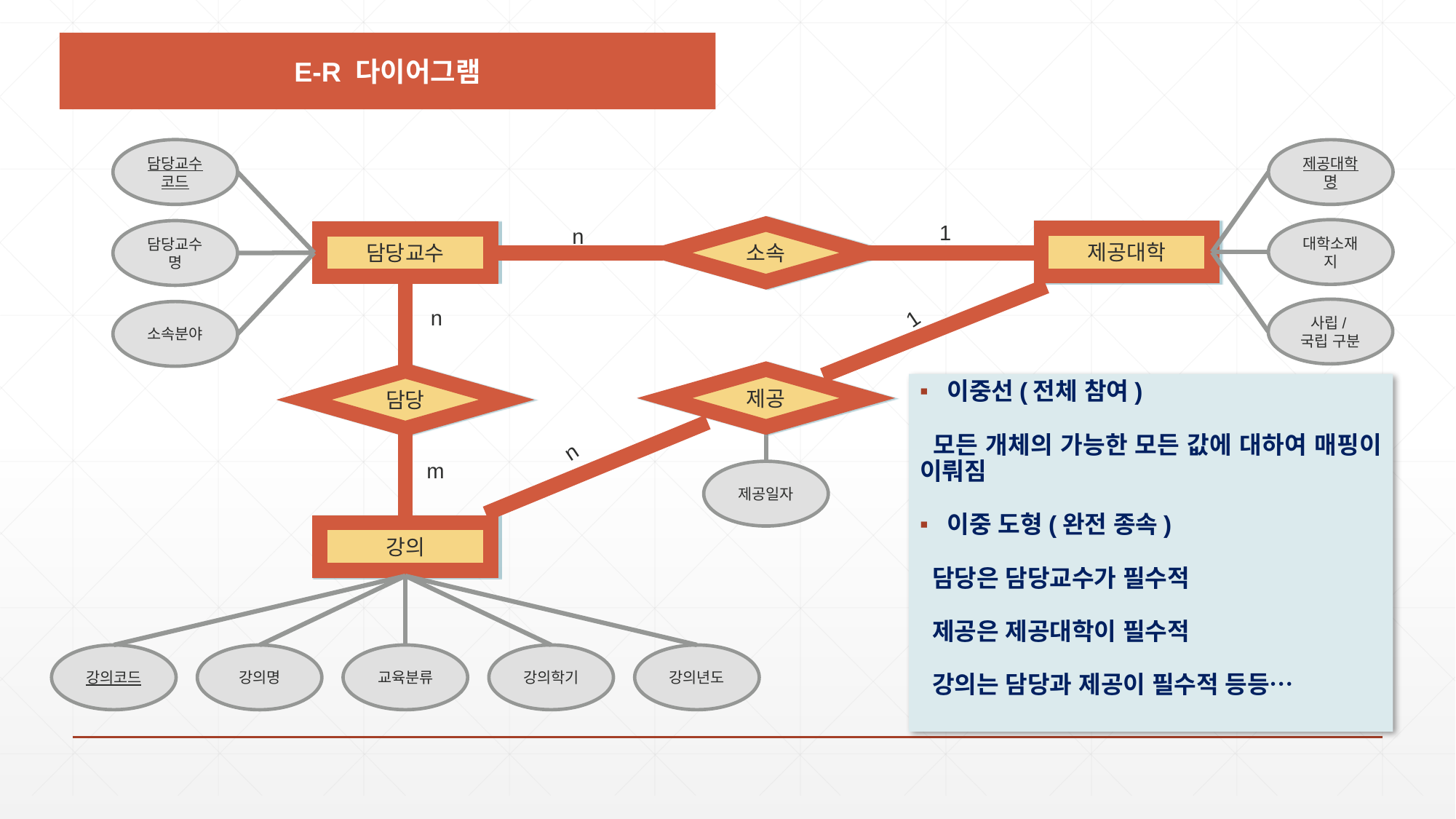

E-R 다이어그램
담당교수
코드
담당교수명
소속분야
제공대학명
대학소재지
1
n
소속
제공대학
담당교수
제공
담당
강의
n
1
n
m
강의년도
강의학기
교육분류
강의코드
강의명
사립/국립 구분
이중선(전체 참여)
 모든 개체의 가능한 모든 값에 대하여 매핑이 이뤄짐
이중 도형(완전 종속)
 담당은 담당교수가 필수적
 제공은 제공대학이 필수적
 강의는 담당과 제공이 필수적 등등…
제공일자